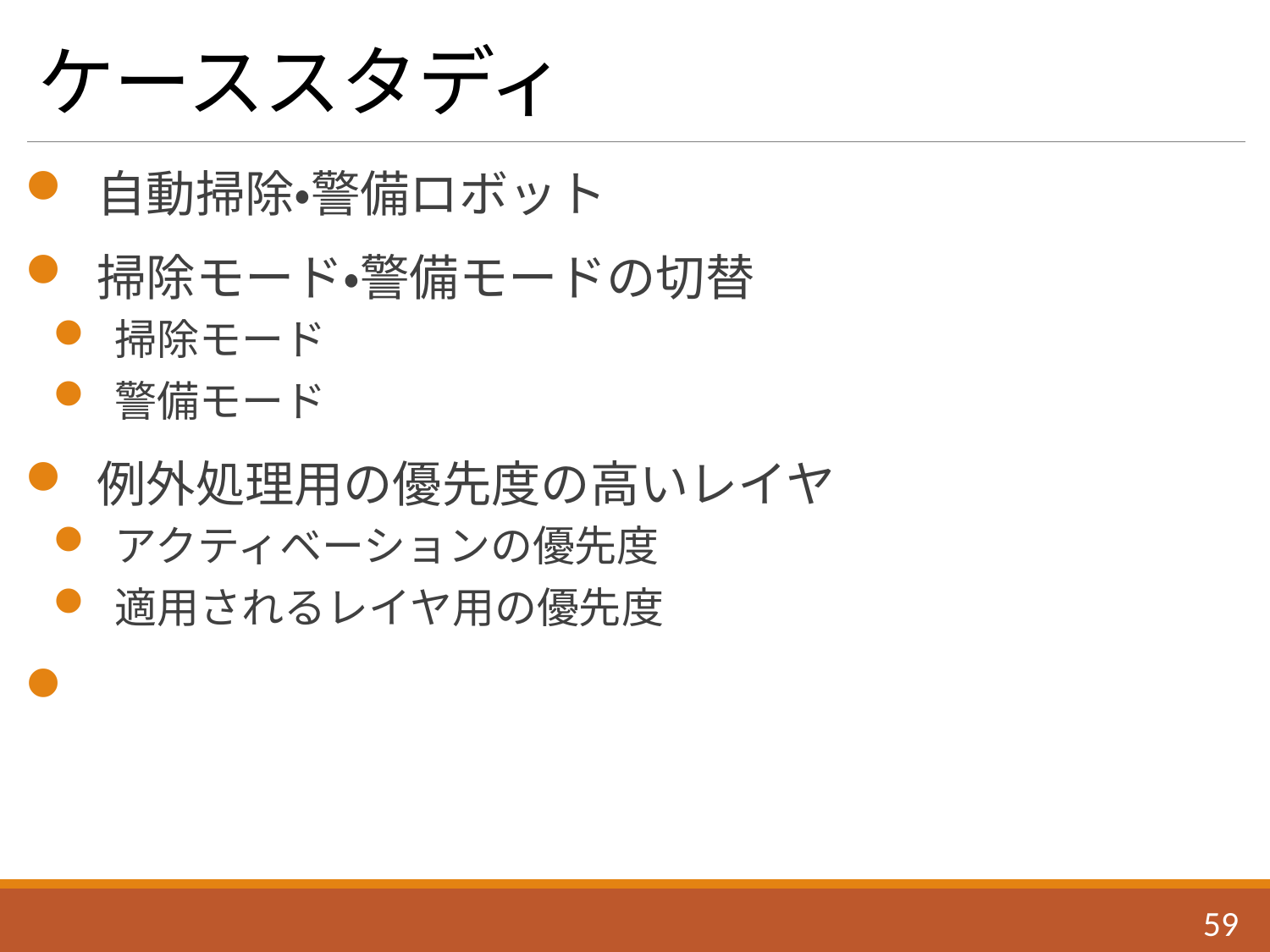

# ケーススタディ
 自動掃除・警備ロボット
 掃除モード・警備モードの切替
 掃除モード
 警備モード
 例外処理用の優先度の高いレイヤ
 アクティベーションの優先度
 適用されるレイヤ用の優先度

59